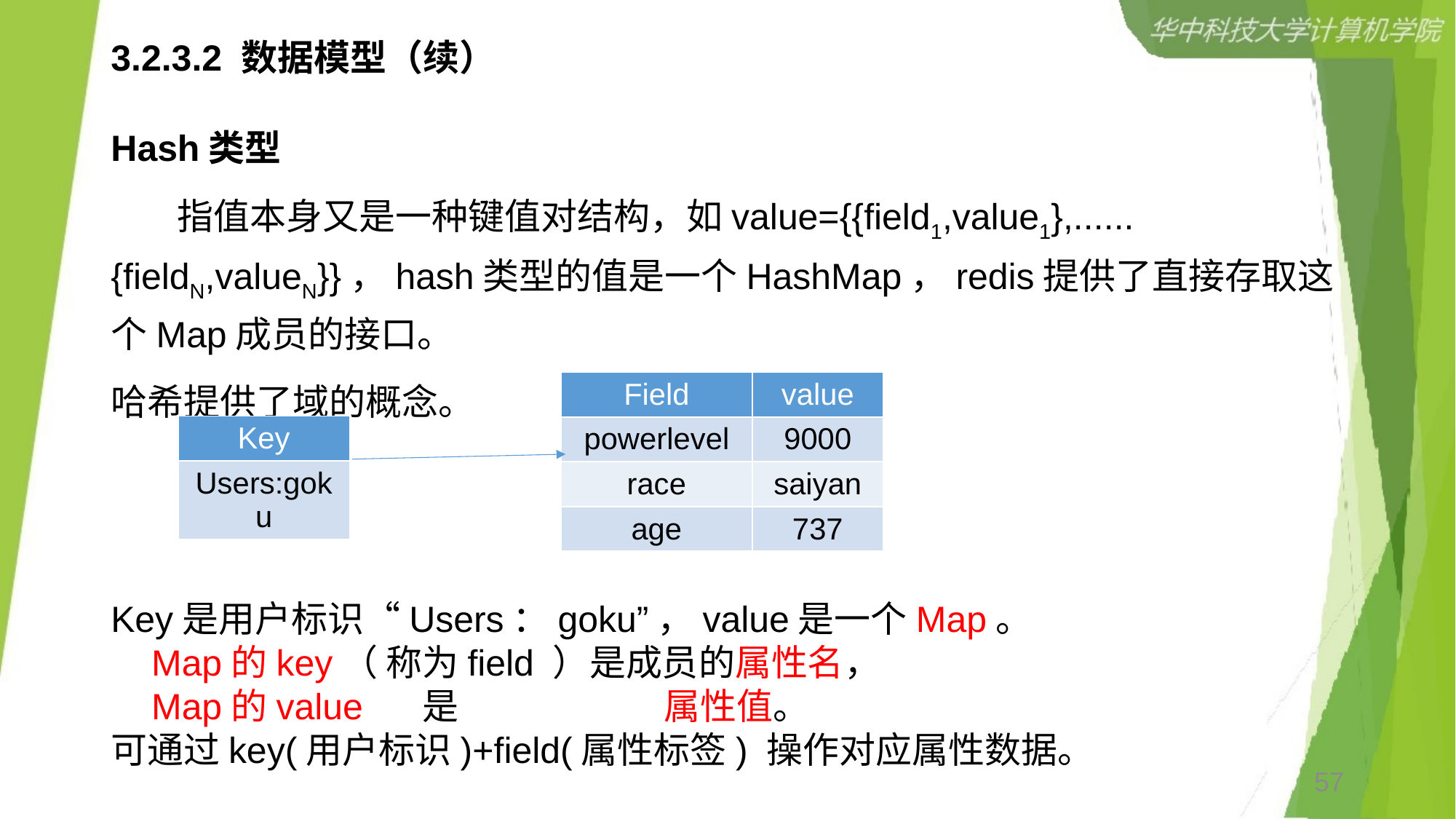

# 3.2.3.2 数据模型（续）
Hash类型
       指值本身又是一种键值对结构，如value={{field1,value1},......{fieldN,valueN}}，hash类型的值是一个HashMap，redis提供了直接存取这个Map成员的接口。
哈希提供了域的概念。
| Field | value |
| --- | --- |
| powerlevel | 9000 |
| race | saiyan |
| age | 737 |
| Key |
| --- |
| Users:goku |
Key是用户标识“Users：goku”，value是一个Map。
    Map的key（ 称为field ）是成员的属性名，
    Map的value     是                         属性值。
可通过key(用户标识)+field(属性标签) 操作对应属性数据。
57